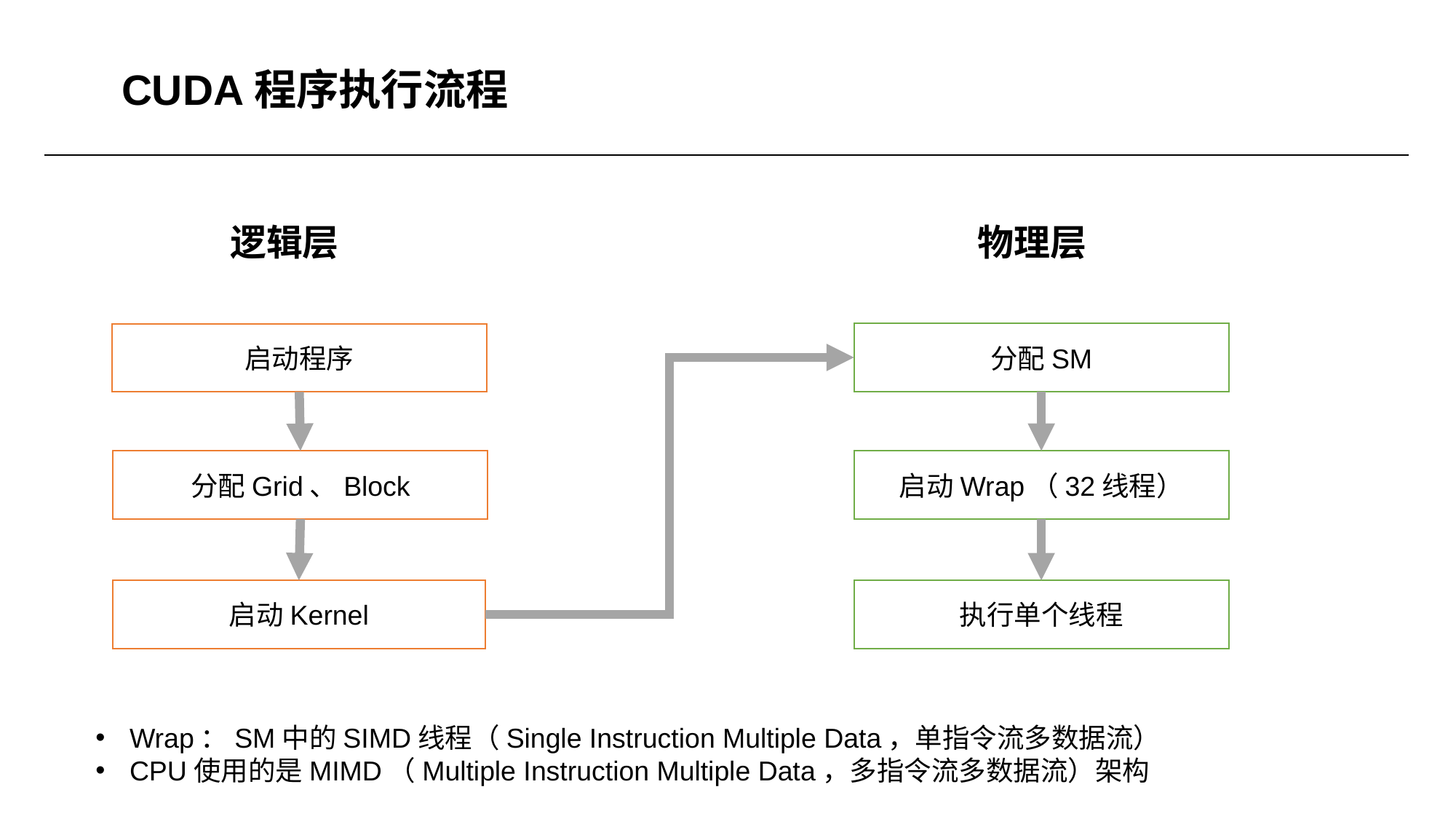

# CUDA程序执行流程
物理层
逻辑层
分配SM
启动程序
分配Grid、Block
启动Wrap（32线程）
启动Kernel
执行单个线程
Wrap：SM中的SIMD线程（Single Instruction Multiple Data，单指令流多数据流）
CPU使用的是MIMD（Multiple Instruction Multiple Data，多指令流多数据流）架构